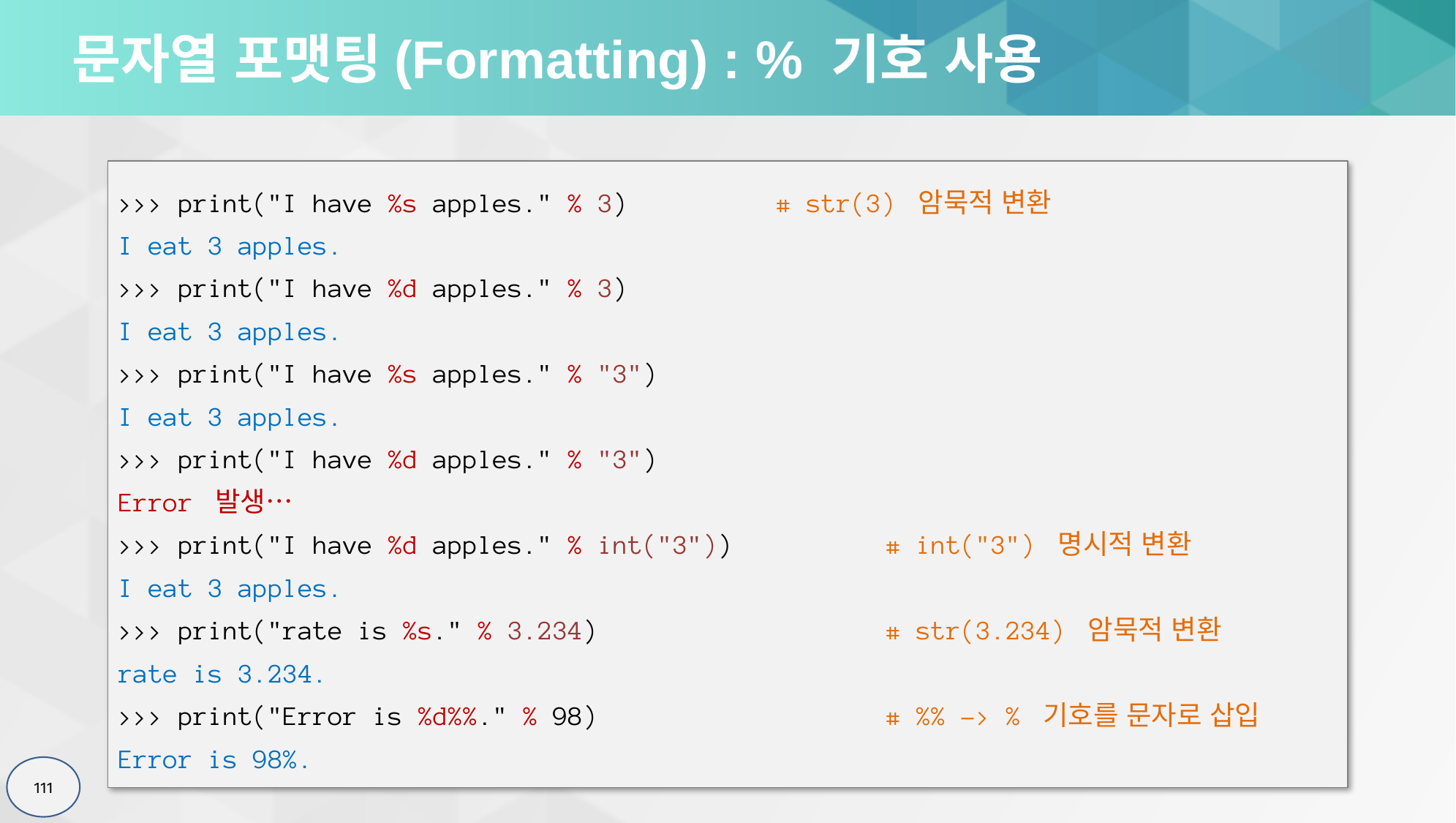

# 문자열 포맷팅(Formatting) : % 기호 사용
>>> print("I have %s apples." % 3)		# str(3) 암묵적 변환
I eat 3 apples.
>>> print("I have %d apples." % 3)
I eat 3 apples.
>>> print("I have %s apples." % "3")
I eat 3 apples.
>>> print("I have %d apples." % "3")
Error 발생…
>>> print("I have %d apples." % int("3"))		# int("3") 명시적 변환
I eat 3 apples.
>>> print("rate is %s." % 3.234)			# str(3.234) 암묵적 변환
rate is 3.234.
>>> print("Error is %d%%." % 98)			# %% -> % 기호를 문자로 삽입
Error is 98%.